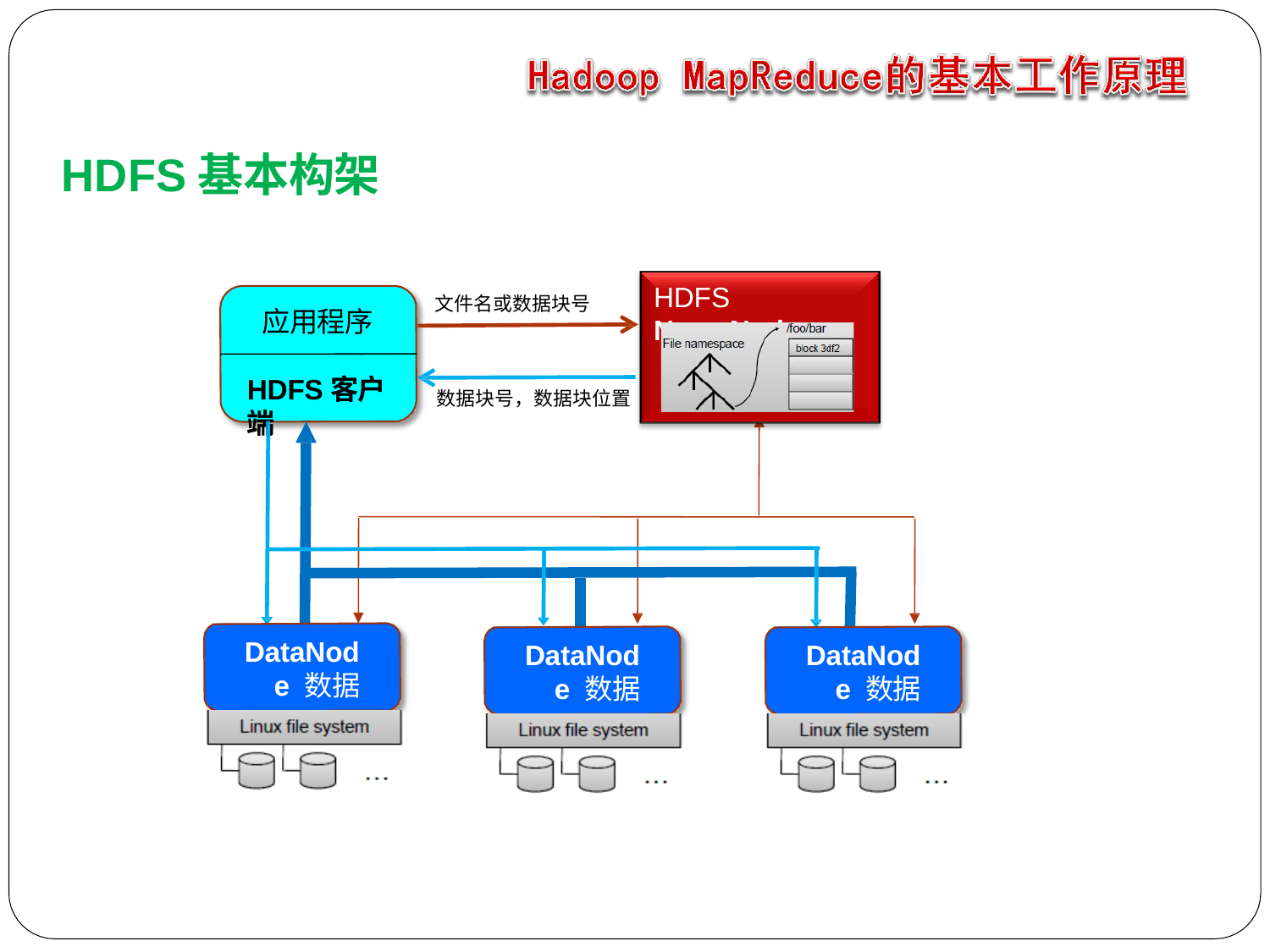

# HDFS基本构架

HDFS NameNode

文件名或数据块号
应用程序

HDFS客户端
数据块号，数据块位置

DataNode 数据
DataNode 数据
DataNode 数据